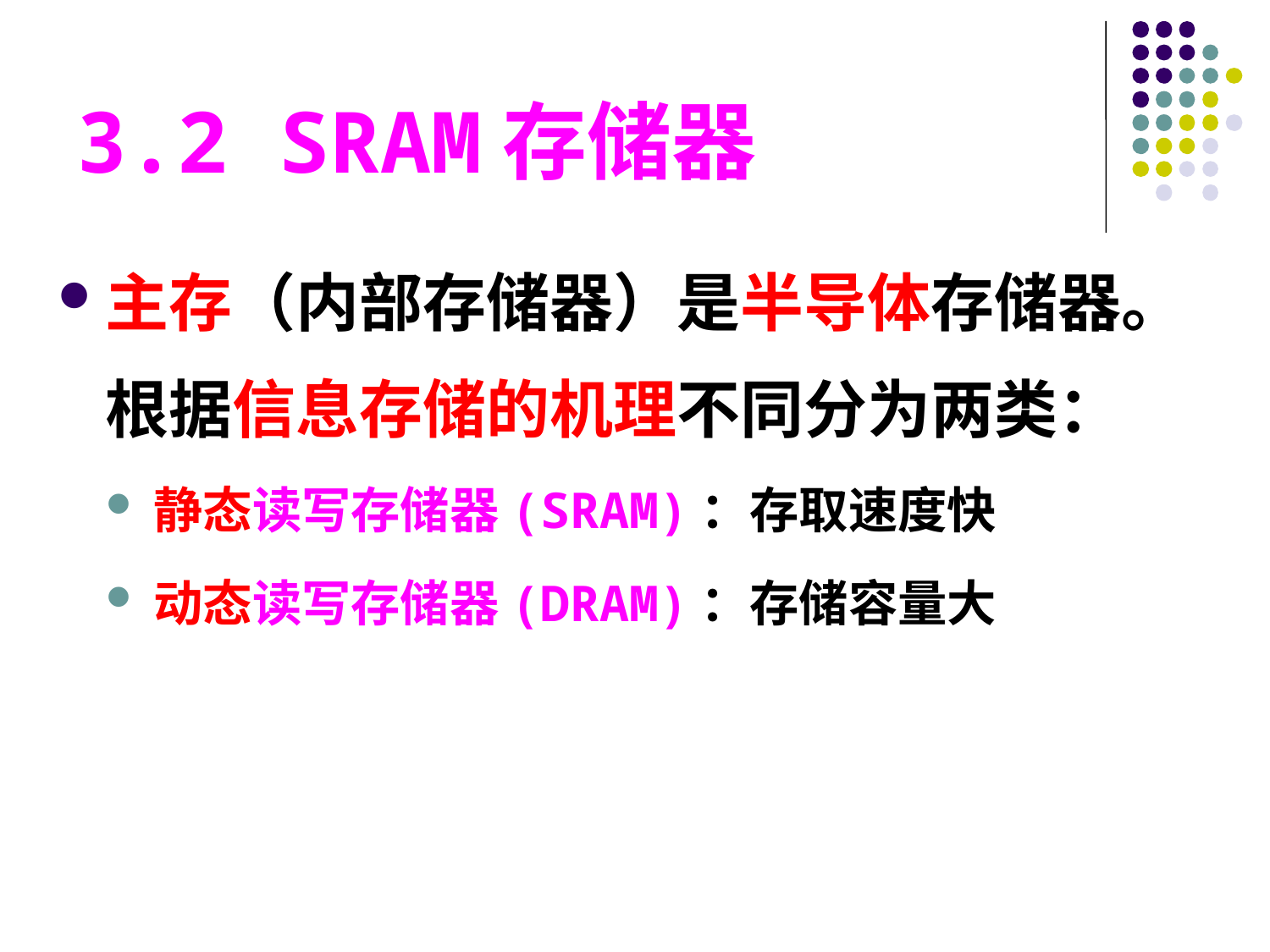

3.2 SRAM存储器
主存（内部存储器）是半导体存储器。根据信息存储的机理不同分为两类：
静态读写存储器(SRAM)：存取速度快
动态读写存储器(DRAM)：存储容量大

# 11